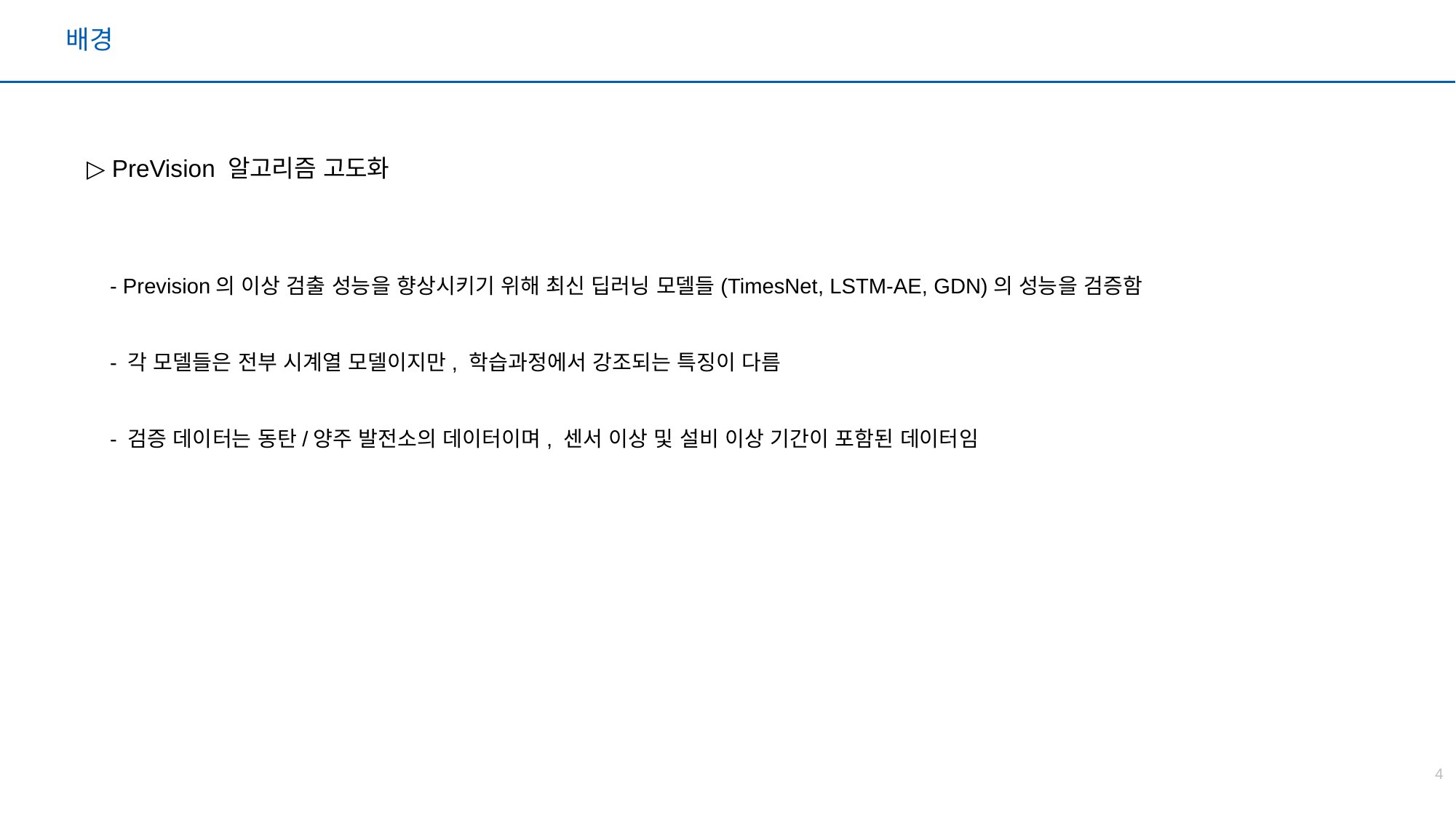

배경
▷ PreVision 알고리즘 고도화
 - Prevision의 이상 검출 성능을 향상시키기 위해 최신 딥러닝 모델들(TimesNet, LSTM-AE, GDN)의 성능을 검증함
 - 각 모델들은 전부 시계열 모델이지만, 학습과정에서 강조되는 특징이 다름
 - 검증 데이터는 동탄/양주 발전소의 데이터이며, 센서 이상 및 설비 이상 기간이 포함된 데이터임